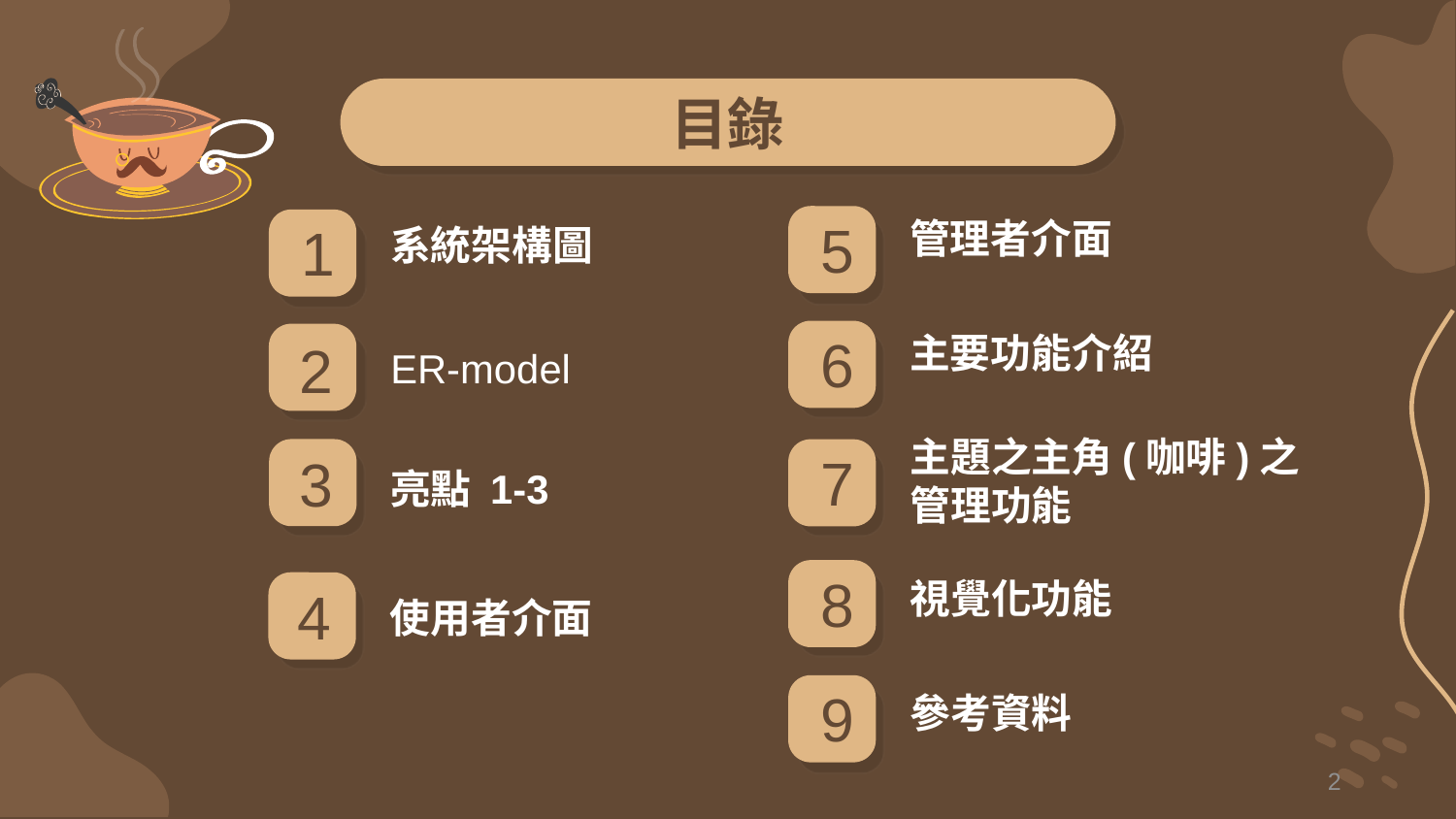

目錄

管理者介面

# 系統架構圖
5
1

主要功能介紹

6
ER-model
2

主題之主角(咖啡)之
管理功能
7
3
亮點 1-3

視覺化功能

8
4
使用者介面

參考資料
9
2